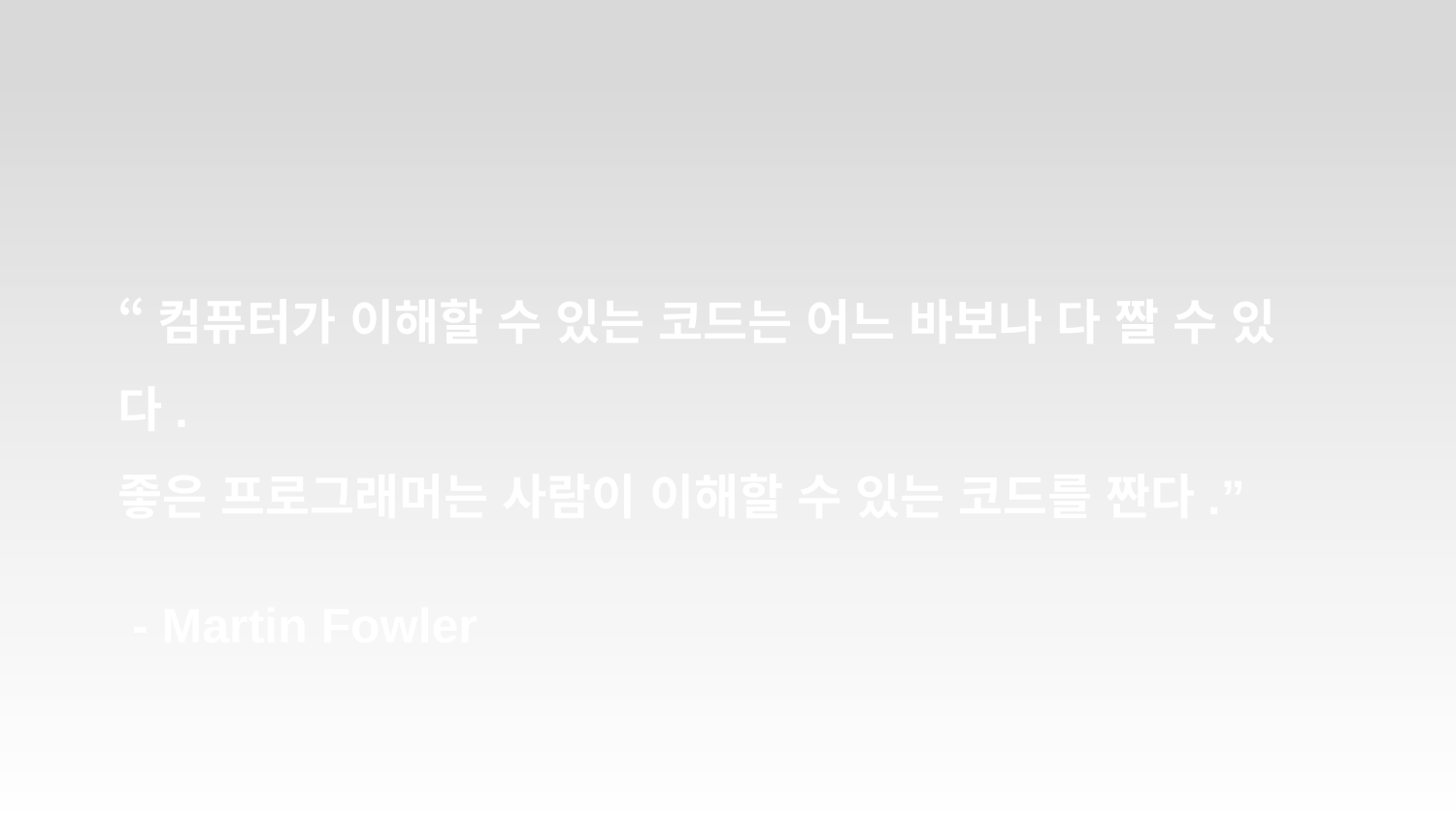

“컴퓨터가 이해할 수 있는 코드는 어느 바보나 다 짤 수 있다.
좋은 프로그래머는 사람이 이해할 수 있는 코드를 짠다.”
 - Martin Fowler